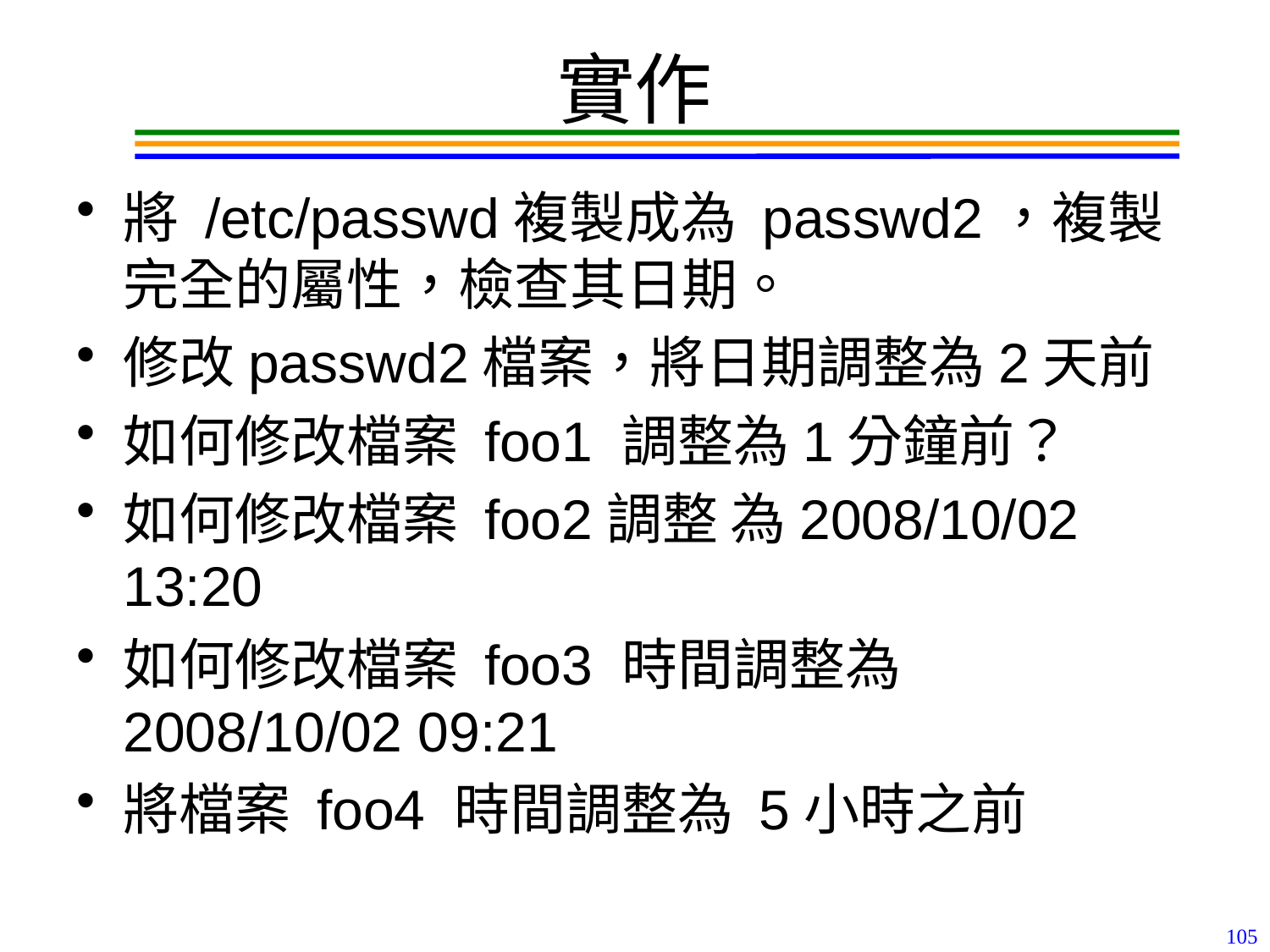

# 實作
將 /etc/passwd複製成為 passwd2，複製完全的屬性，檢查其日期。
修改passwd2檔案，將日期調整為2天前
如何修改檔案 foo1 調整為1分鐘前？
如何修改檔案 foo2調整 為2008/10/02 13:20
如何修改檔案 foo3 時間調整為 2008/10/02 09:21
將檔案 foo4 時間調整為 5小時之前

105